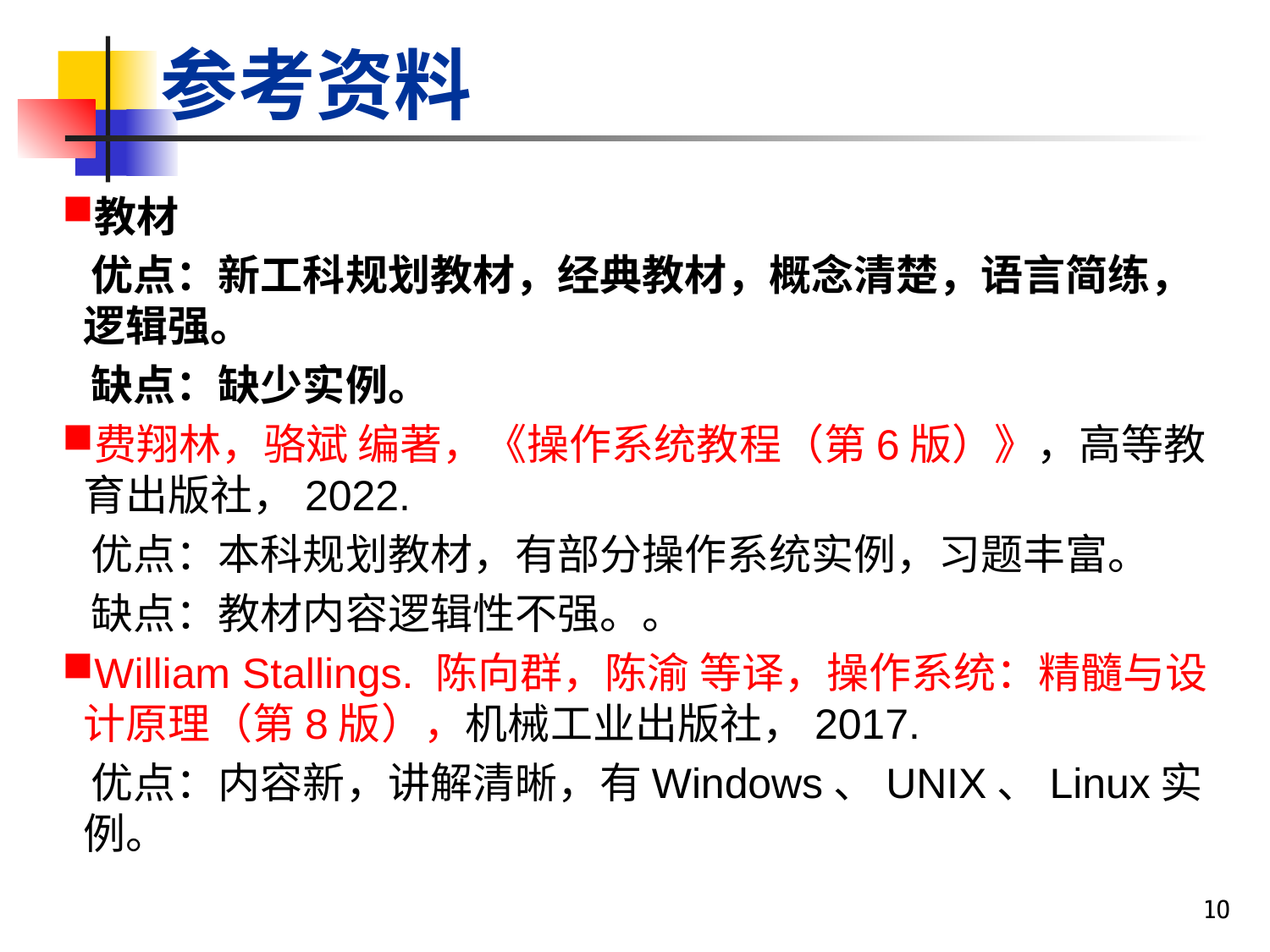

参考资料
教材
  优点：新工科规划教材，经典教材，概念清楚，语言简练，逻辑强。
  缺点：缺少实例。
费翔林，骆斌 编著，《操作系统教程（第6版）》，高等教育出版社，2022.
  优点：本科规划教材，有部分操作系统实例，习题丰富。
  缺点：教材内容逻辑性不强。。
William Stallings. 陈向群，陈渝 等译，操作系统：精髓与设计原理（第8版），机械工业出版社，2017.
  优点：内容新，讲解清晰，有Windows、UNIX、Linux实例。

10